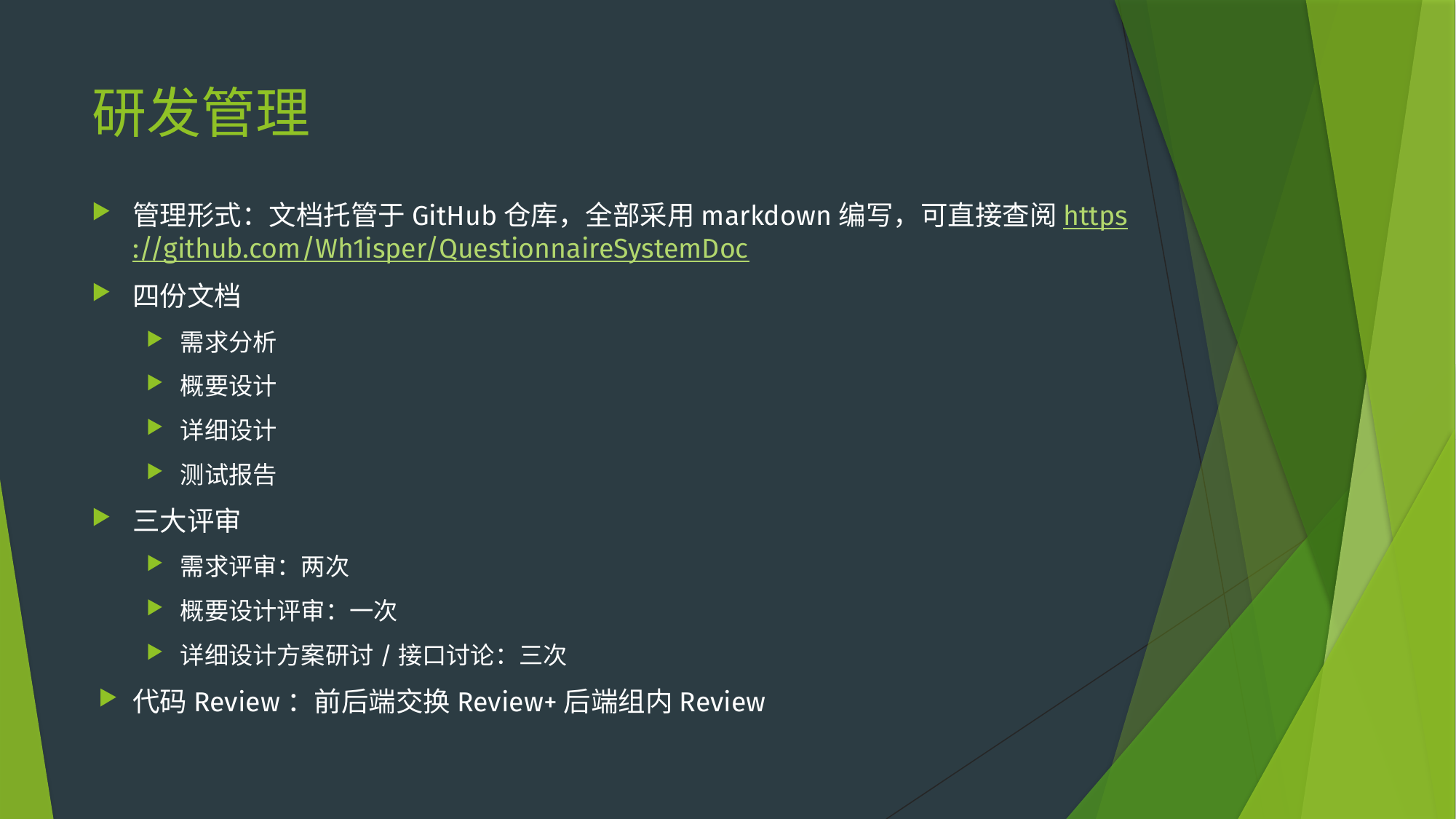

# 研发管理
管理形式：文档托管于GitHub仓库，全部采用markdown编写，可直接查阅https://github.com/Wh1isper/QuestionnaireSystemDoc
四份文档
需求分析
概要设计
详细设计
测试报告
三大评审
需求评审：两次
概要设计评审：一次
详细设计方案研讨/接口讨论：三次
代码Review：前后端交换Review+后端组内Review